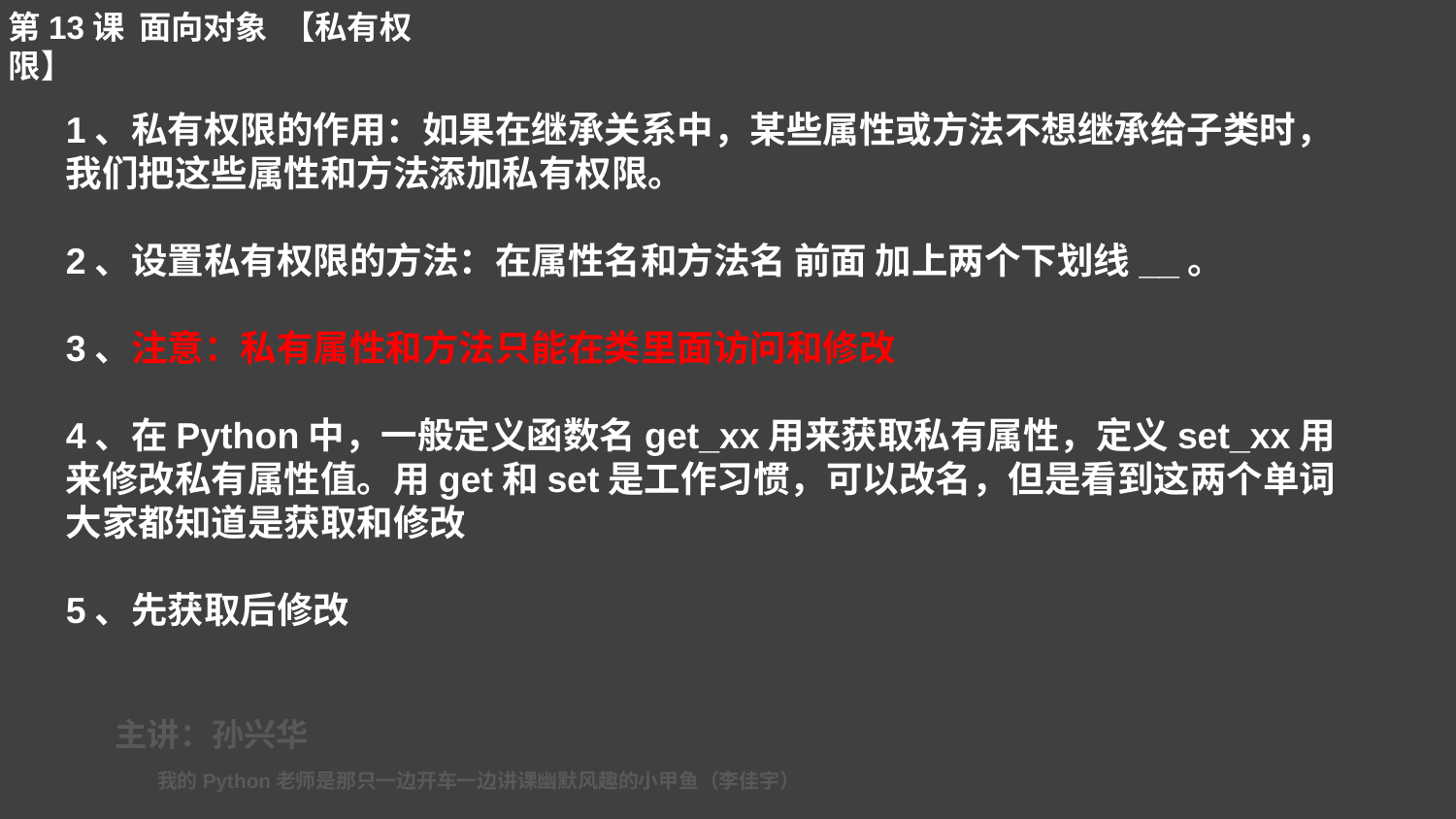

第13课  面向对象  【私有权限】
1、私有权限的作用：如果在继承关系中，某些属性或方法不想继承给子类时，我们把这些属性和方法添加私有权限。

2、设置私有权限的方法：在属性名和方法名 前面 加上两个下划线__。

3、注意：私有属性和方法只能在类里面访问和修改

4、在Python中，一般定义函数名get_xx用来获取私有属性，定义set_xx用来修改私有属性值。用get和set是工作习惯，可以改名，但是看到这两个单词大家都知道是获取和修改

5、先获取后修改